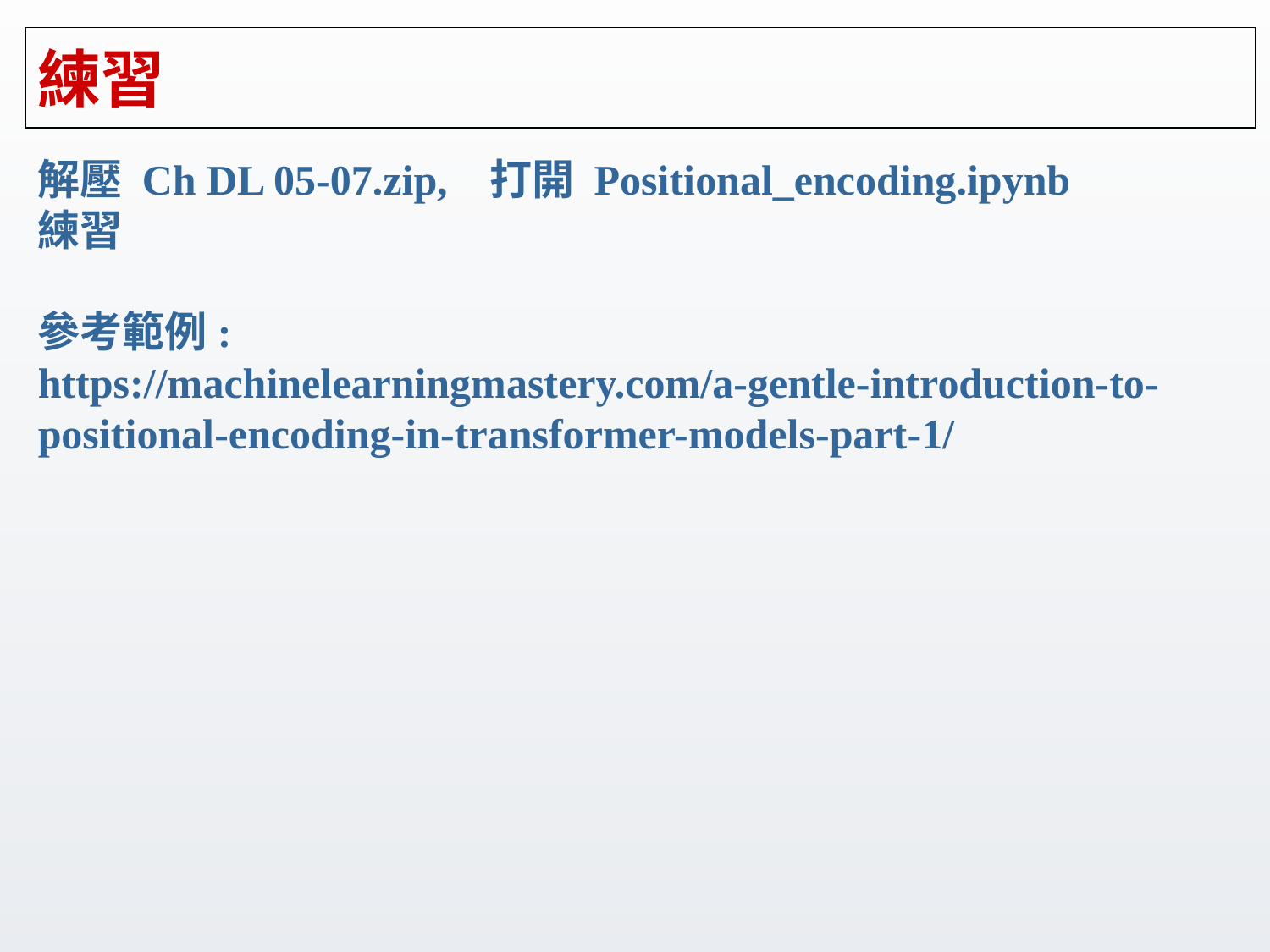

# 練習
解壓 Ch DL 05-07.zip,   打開 Positional_encoding.ipynb
練習

參考範例:
https://machinelearningmastery.com/a-gentle-introduction-to-positional-encoding-in-transformer-models-part-1/